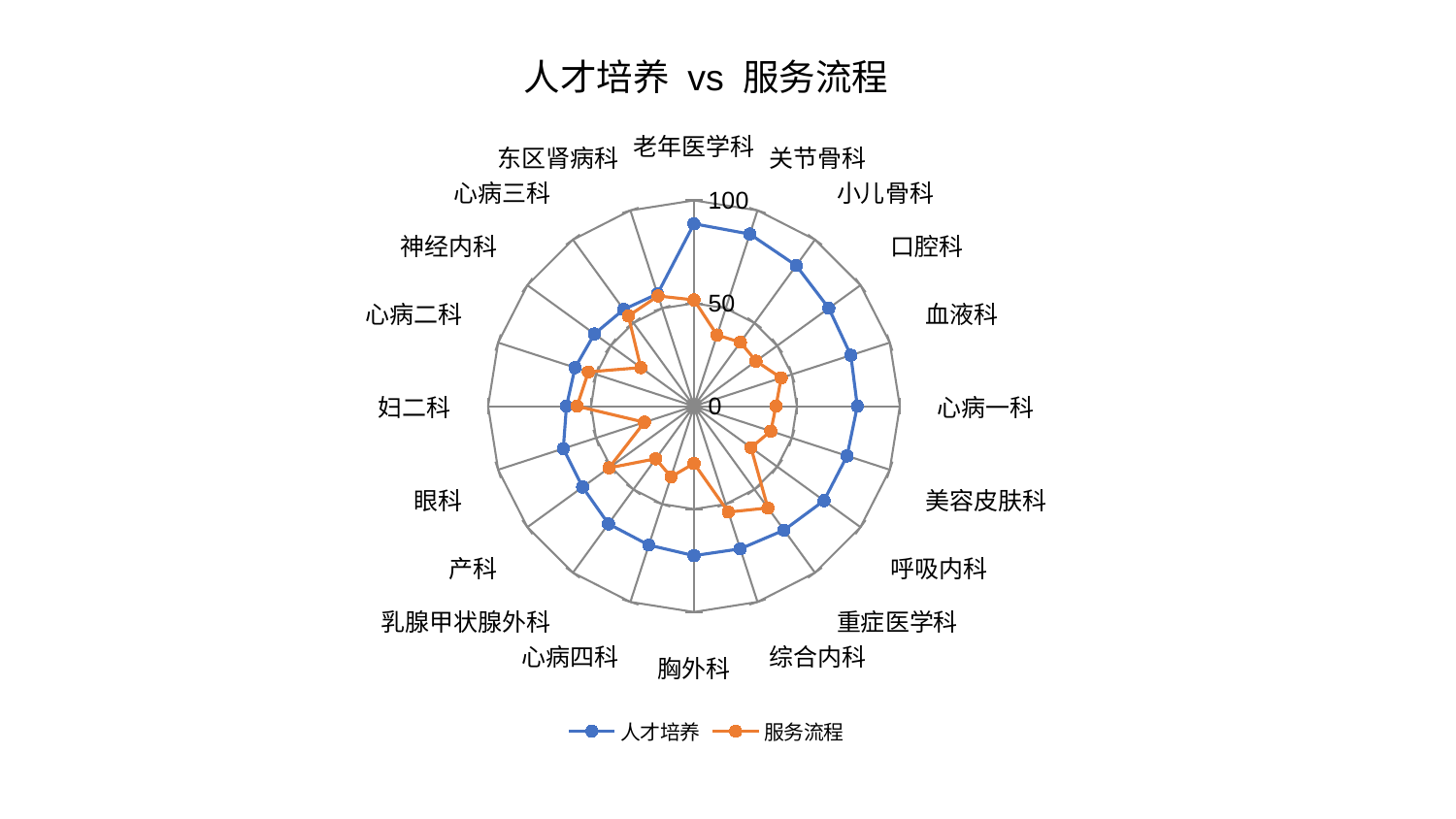

### Chart: 人才培养 vs 服务流程

| Category | 人才培养 | 服务流程 |
|---|---|---|
| 老年医学科 | 88.62706083143094 | 51.6235085853677 |
| 关节骨科 | 87.93327396862192 | 36.3585238434671 |
| 小儿骨科 | 84.5100403719927 | 38.38651256267585 |
| 口腔科 | 80.9762628489503 | 37.27552785611081 |
| 血液科 | 80.12924545529279 | 44.55234961320079 |
| 心病一科 | 79.3616434921442 | 39.86041818585565 |
| 美容皮肤科 | 78.21297559283151 | 39.25587055610967 |
| 呼吸内科 | 78.07417387151877 | 34.25496734794331 |
| 重症医学科 | 74.4405846431161 | 61.14123518853105 |
| 综合内科 | 72.88131108780657 | 54.12017139755789 |
| 胸外科 | 72.62113427701102 | 27.838468655583895 |
| 心病四科 | 70.96687763908174 | 36.11932916542821 |
| 乳腺甲状腺外科 | 70.67715390867072 | 31.608980091117253 |
| 产科 | 66.88000852996451 | 50.971111593137834 |
| 眼科 | 66.72569637139414 | 25.301293944661456 |
| 妇二科 | 61.93731307326373 | 56.79928856687887 |
| 心病二科 | 60.71941372793228 | 53.906501473462534 |
| 神经内科 | 59.77040027702577 | 31.91173265654116 |
| 心病三科 | 58.10938146584542 | 54.204801119382125 |
| 东区肾病科 | 57.35904603315578 | 56.29593280940472 |
98